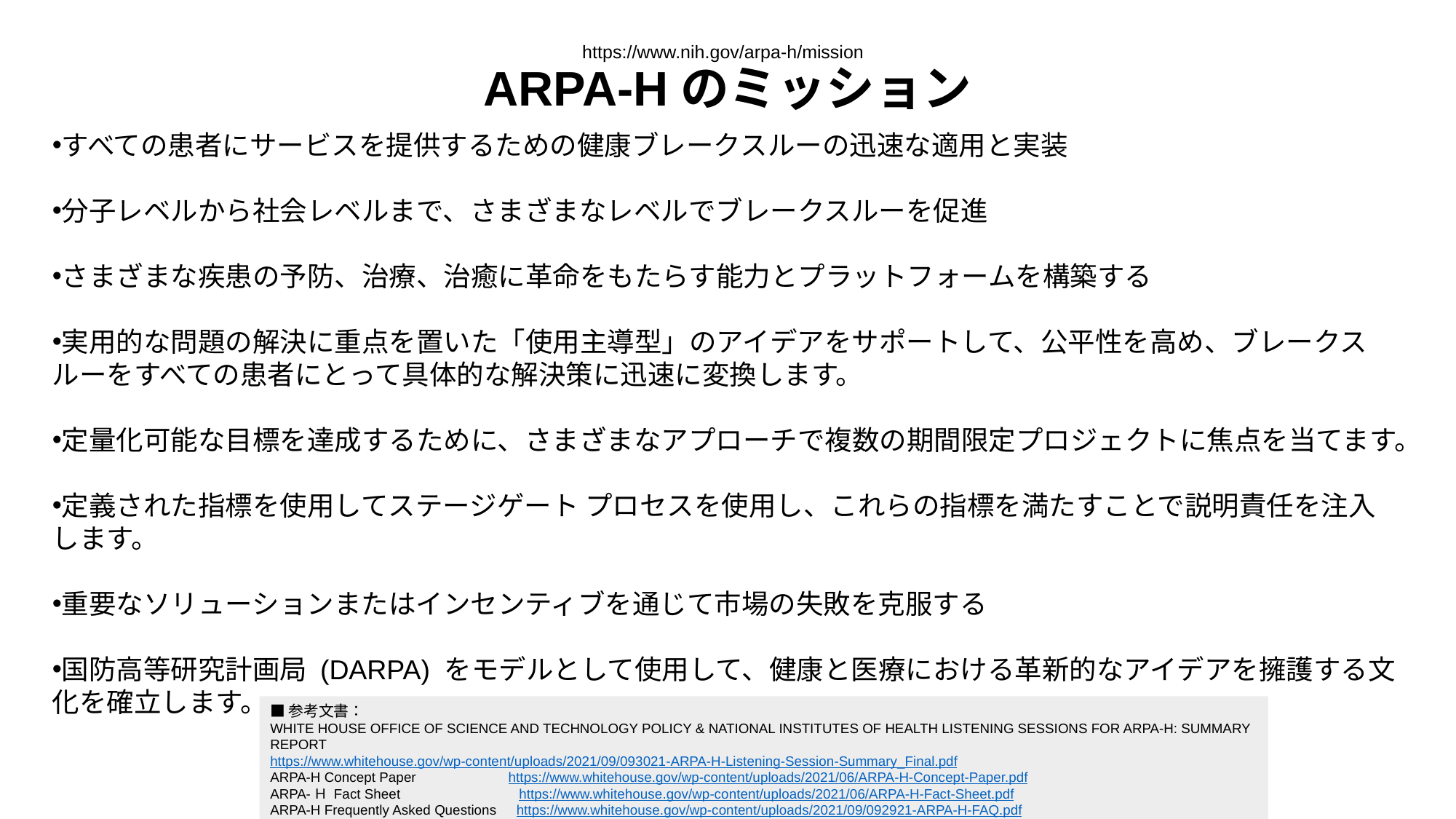

https://www.nih.gov/arpa-h/mission
ARPA-Hのミッション
すべての患者にサービスを提供するための健康ブレークスルーの迅速な適用と実装

分子レベルから社会レベルまで、さまざまなレベルでブレークスルーを促進

さまざまな疾患の予防、治療、治癒に革命をもたらす能力とプラットフォームを構築する

実用的な問題の解決に重点を置いた「使用主導型」のアイデアをサポートして、公平性を高め、ブレークスルーをすべての患者にとって具体的な解決策に迅速に変換します。

定量化可能な目標を達成するために、さまざまなアプローチで複数の期間限定プロジェクトに焦点を当てます。

定義された指標を使用してステージゲート プロセスを使用し、これらの指標を満たすことで説明責任を注入します。

重要なソリューションまたはインセンティブを通じて市場の失敗を克服する

国防高等研究計画局 (DARPA) をモデルとして使用して、健康と医療における革新的なアイデアを擁護する文化を確立します。
■参考文書：
WHITE HOUSE OFFICE OF SCIENCE AND TECHNOLOGY POLICY & NATIONAL INSTITUTES OF HEALTH LISTENING SESSIONS FOR ARPA-H: SUMMARY REPORT
https://www.whitehouse.gov/wp-content/uploads/2021/09/093021-ARPA-H-Listening-Session-Summary_Final.pdf
ARPA-H Concept Paper 	　 https://www.whitehouse.gov/wp-content/uploads/2021/06/ARPA-H-Concept-Paper.pdf
ARPA-Ｈ Fact Sheet　　　	　　https://www.whitehouse.gov/wp-content/uploads/2021/06/ARPA-H-Fact-Sheet.pdf
ARPA-H Frequently Asked Questions　https://www.whitehouse.gov/wp-content/uploads/2021/09/092921-ARPA-H-FAQ.pdf